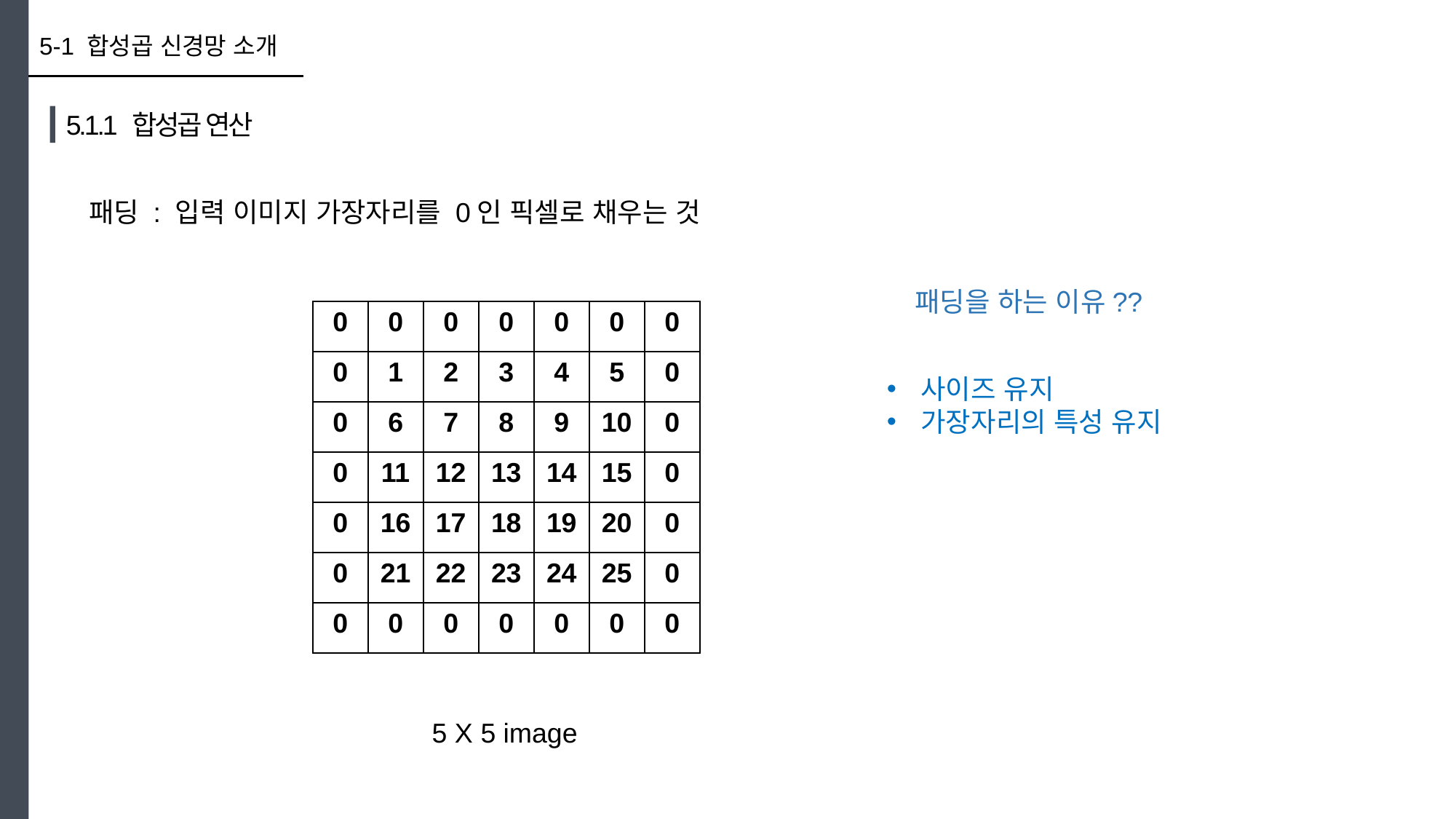

5-1 합성곱 신경망 소개
5.1.1 합성곱 연산

패딩 : 입력 이미지 가장자리를 0인 픽셀로 채우는 것
패딩을 하는 이유??
| 0 | 0 | 0 | 0 | 0 | 0 | 0 |
| --- | --- | --- | --- | --- | --- | --- |
| 0 |  |  |  |  |  | 0 |
| 0 |  |  |  |  |  | 0 |
| 0 |  |  |  |  |  | 0 |
| 0 |  |  |  |  |  | 0 |
| 0 |  |  |  |  |  | 0 |
| 0 | 0 | 0 | 0 | 0 | 0 | 0 |
| 1 | 2 | 3 | 4 | 5 |
| --- | --- | --- | --- | --- |
| 6 | 7 | 8 | 9 | 10 |
| 11 | 12 | 13 | 14 | 15 |
| 16 | 17 | 18 | 19 | 20 |
| 21 | 22 | 23 | 24 | 25 |
사이즈 유지
가장자리의 특성 유지
5 X 5 image